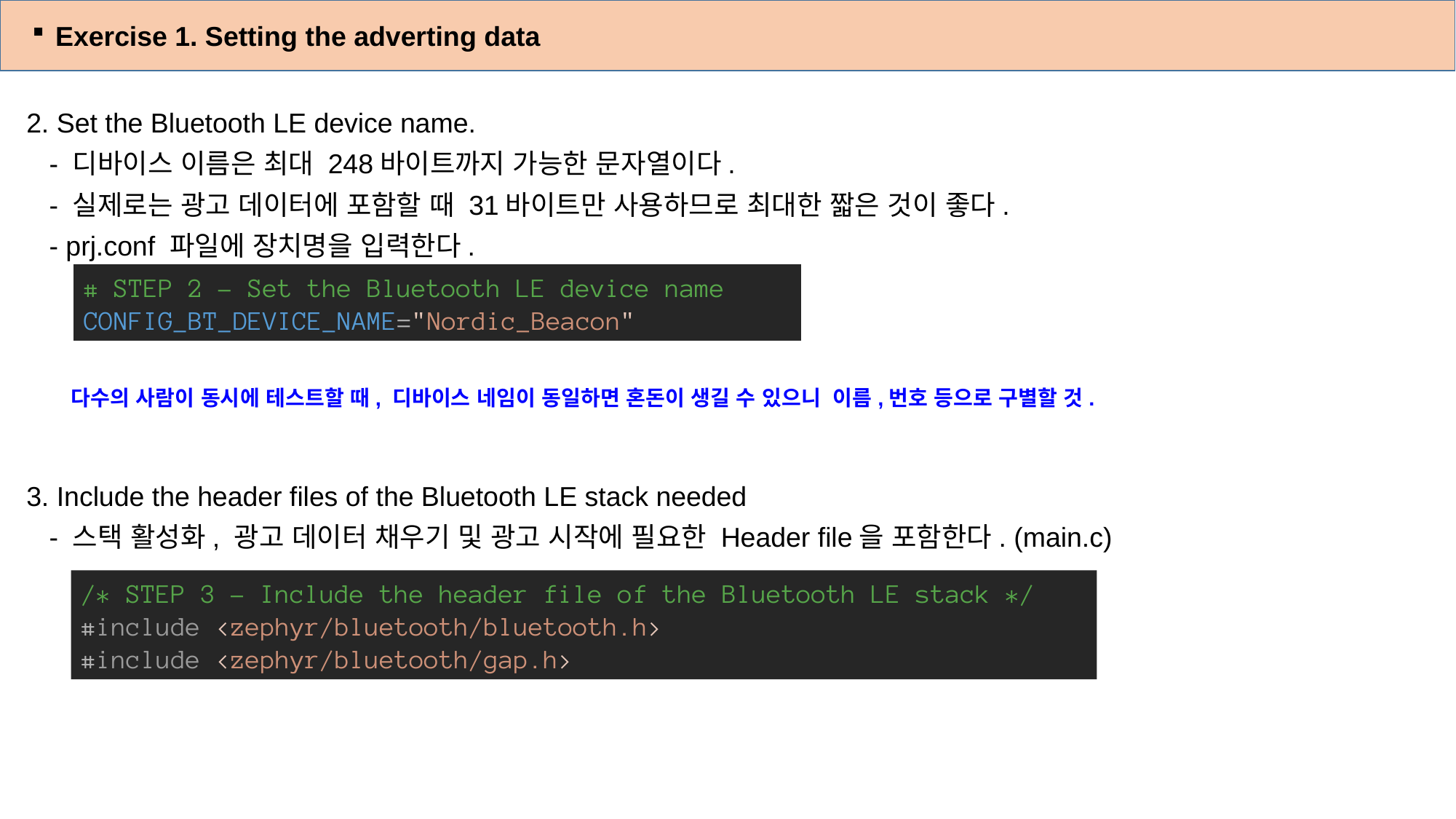

Exercise 1. Setting the adverting data
2. Set the Bluetooth LE device name.
   - 디바이스 이름은 최대 248바이트까지 가능한 문자열이다.
   - 실제로는 광고 데이터에 포함할 때 31바이트만 사용하므로 최대한 짧은 것이 좋다.
   - prj.conf 파일에 장치명을 입력한다.

     다수의 사람이 동시에 테스트할 때, 디바이스 네임이 동일하면 혼돈이 생길 수 있으니  이름,번호 등으로 구별할 것.

3. Include the header files of the Bluetooth LE stack needed
   - 스택 활성화, 광고 데이터 채우기 및 광고 시작에 필요한 Header file을 포함한다. (main.c)

# STEP 2 - Set the Bluetooth LE device name
CONFIG_BT_DEVICE_NAME="Nordic_Beacon"
/* STEP 3 - Include the header file of the Bluetooth LE stack */
#include <zephyr/bluetooth/bluetooth.h>
#include <zephyr/bluetooth/gap.h>